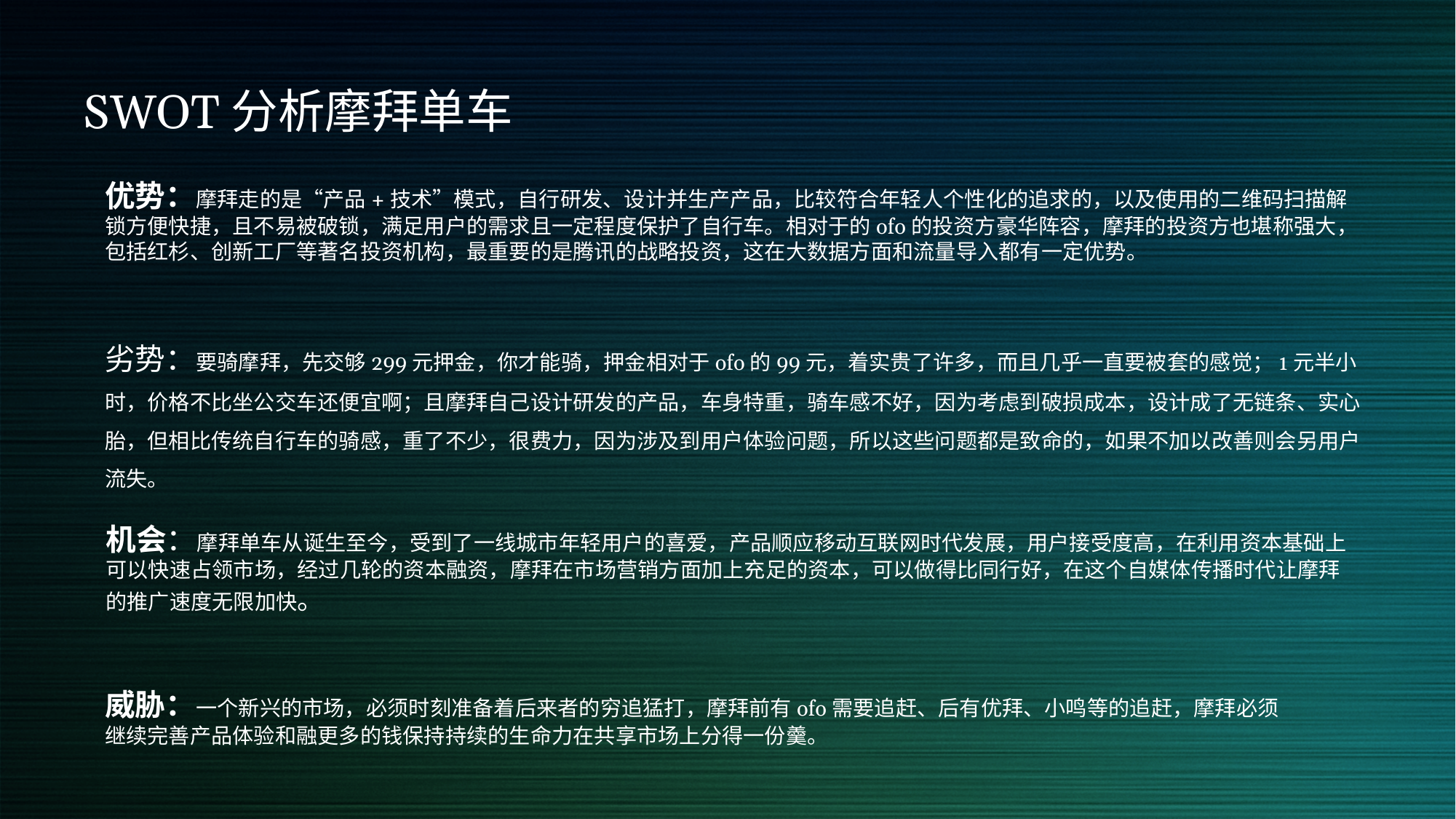

# SWOT分析摩拜单车
优势：摩拜走的是“产品+技术”模式，自行研发、设计并生产产品，比较符合年轻人个性化的追求的，以及使用的二维码扫描解锁方便快捷，且不易被破锁，满足用户的需求且一定程度保护了自行车。相对于的ofo的投资方豪华阵容，摩拜的投资方也堪称强大，包括红杉、创新工厂等著名投资机构，最重要的是腾讯的战略投资，这在大数据方面和流量导入都有一定优势。
劣势：要骑摩拜，先交够299元押金，你才能骑，押金相对于ofo的99元，着实贵了许多，而且几乎一直要被套的感觉；1元半小时，价格不比坐公交车还便宜啊；且摩拜自己设计研发的产品，车身特重，骑车感不好，因为考虑到破损成本，设计成了无链条、实心胎，但相比传统自行车的骑感，重了不少，很费力，因为涉及到用户体验问题，所以这些问题都是致命的，如果不加以改善则会另用户流失。
机会：摩拜单车从诞生至今，受到了一线城市年轻用户的喜爱，产品顺应移动互联网时代发展，用户接受度高，在利用资本基础上可以快速占领市场，经过几轮的资本融资，摩拜在市场营销方面加上充足的资本，可以做得比同行好，在这个自媒体传播时代让摩拜的推广速度无限加快。
威胁：一个新兴的市场，必须时刻准备着后来者的穷追猛打，摩拜前有ofo需要追赶、后有优拜、小鸣等的追赶，摩拜必须继续完善产品体验和融更多的钱保持持续的生命力在共享市场上分得一份羹。